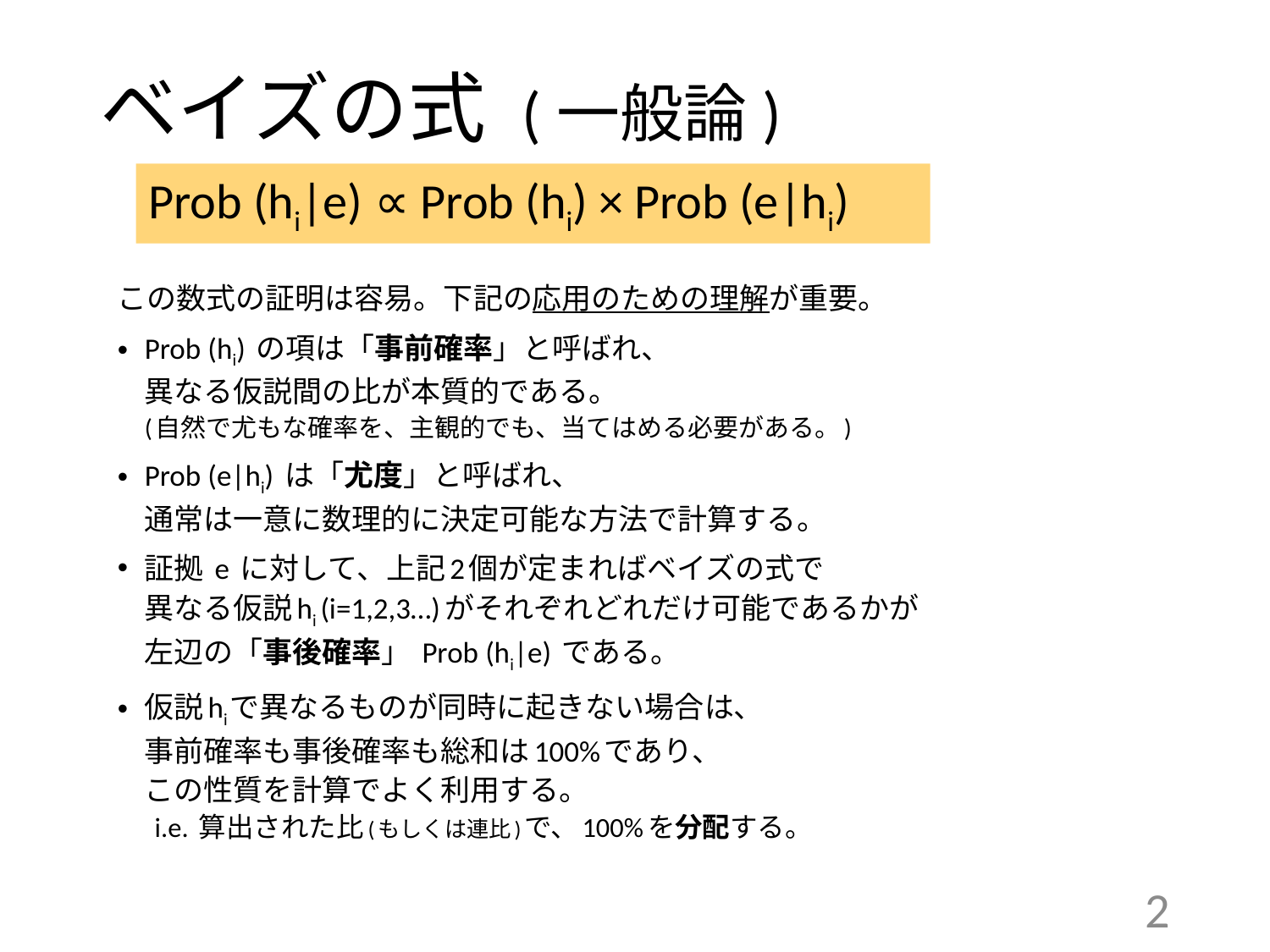

# ベイズの式 (一般論)
Prob (hi|e) ∝ Prob (hi) × Prob (e|hi)
この数式の証明は容易。下記の応用のための理解が重要。
Prob (hi) の項は「事前確率」と呼ばれ、
異なる仮説間の比が本質的である。
(自然で尤もな確率を、主観的でも、当てはめる必要がある。)
Prob (e|hi) は「尤度」と呼ばれ、
通常は一意に数理的に決定可能な方法で計算する。
証拠 e に対して、上記2個が定まればベイズの式で
異なる仮説hi (i=1,2,3…)がそれぞれどれだけ可能であるかが
左辺の「事後確率」 Prob (hi|e) である。
仮説hiで異なるものが同時に起きない場合は、
事前確率も事後確率も総和は100%であり、
この性質を計算でよく利用する。
 i.e. 算出された比(もしくは連比)で、100%を分配する。

2